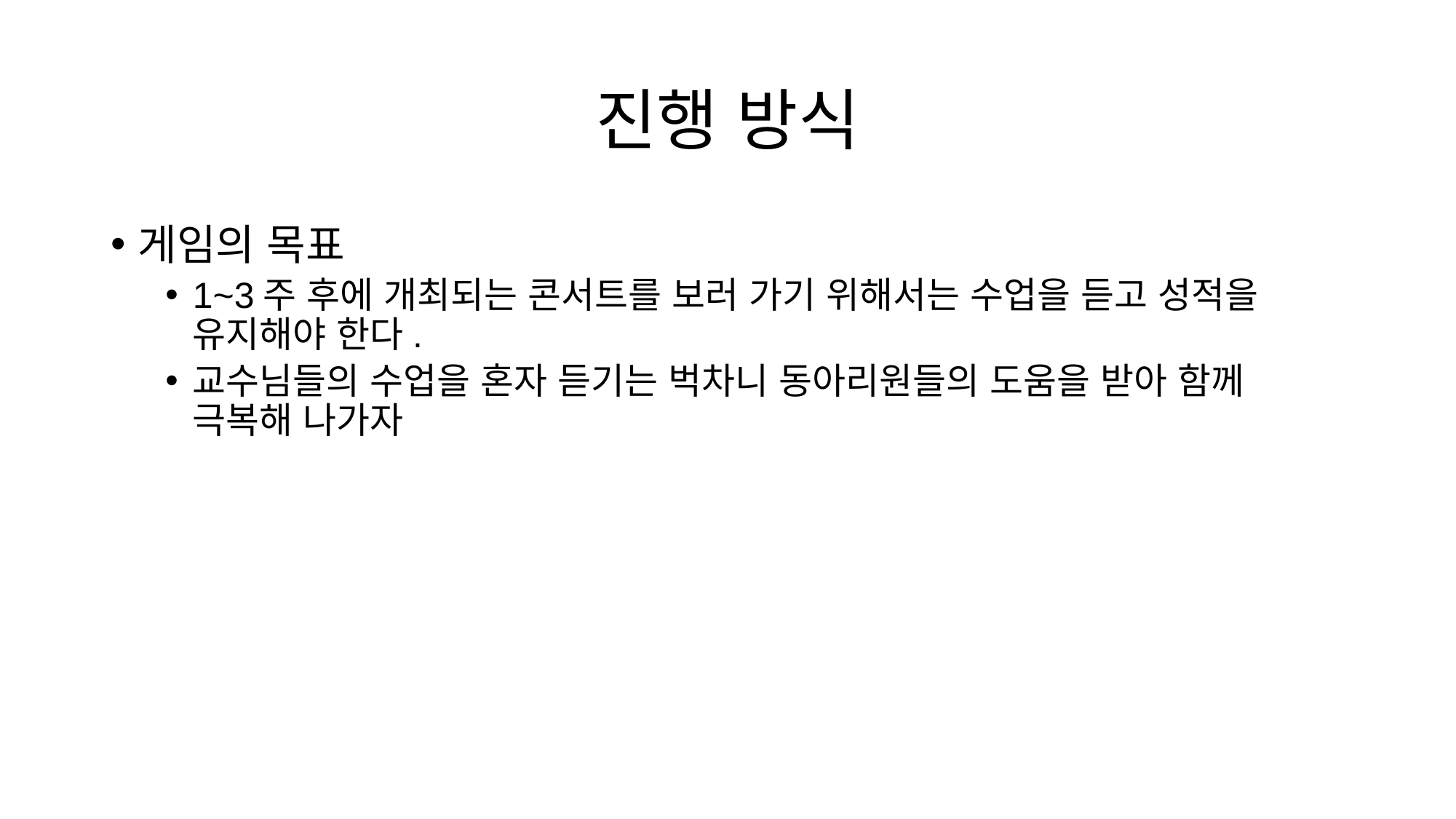

# 진행 방식
게임의 목표
1~3주 후에 개최되는 콘서트를 보러 가기 위해서는 수업을 듣고 성적을 유지해야 한다.
교수님들의 수업을 혼자 듣기는 벅차니 동아리원들의 도움을 받아 함께 극복해 나가자